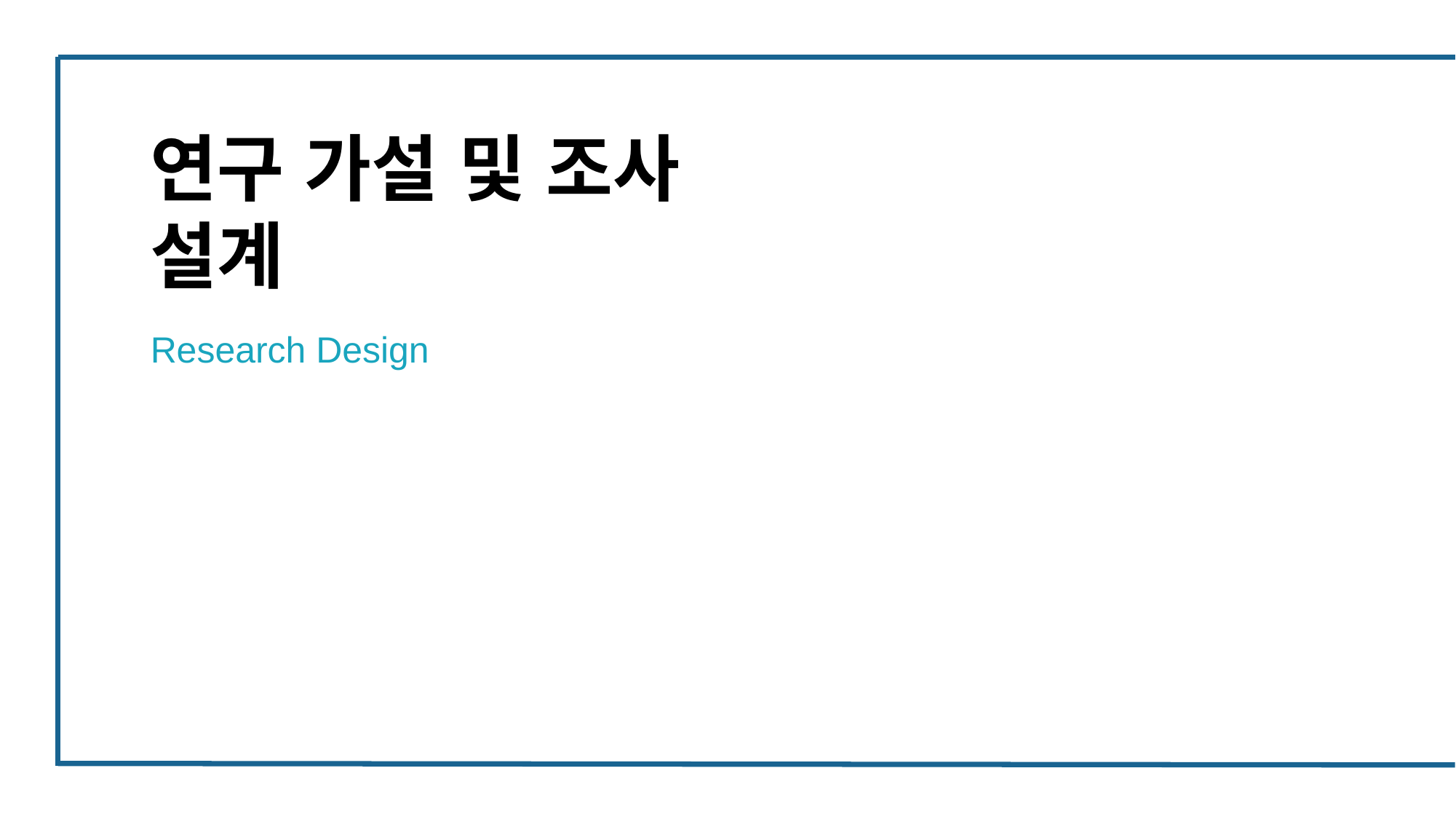

연구 가설 및 조사 설계
Research Design